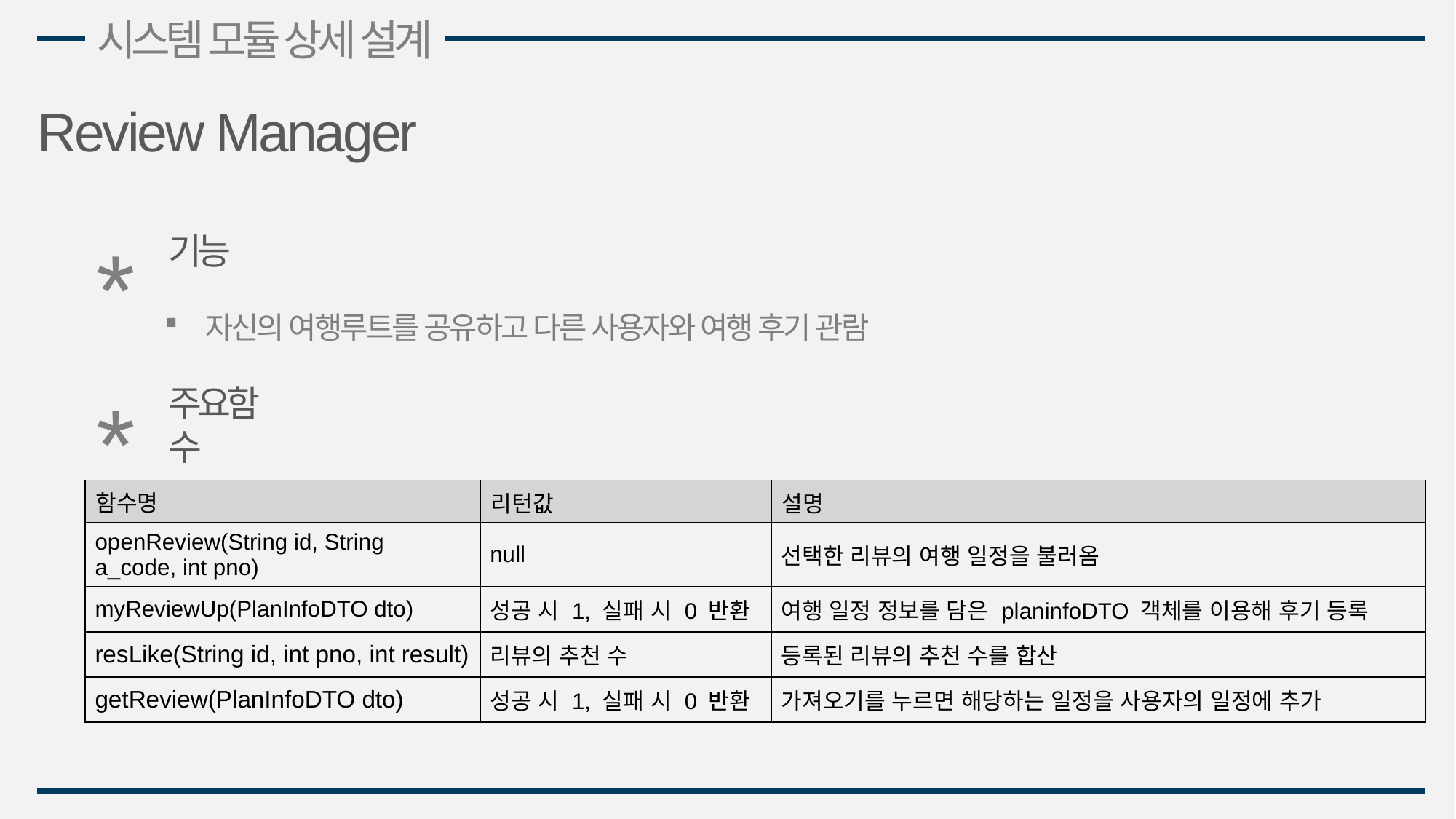

시스템 모듈 상세 설계
Review Manager
*
기능
자신의 여행루트를 공유하고 다른 사용자와 여행 후기 관람
*
주요함수
| 함수명 | 리턴값 | 설명 |
| --- | --- | --- |
| openReview(String id, String a\_code, int pno) | null | 선택한 리뷰의 여행 일정을 불러옴 |
| myReviewUp(PlanInfoDTO dto) | 성공 시 1, 실패 시 0 반환 | 여행 일정 정보를 담은 planinfoDTO 객체를 이용해 후기 등록 |
| resLike(String id, int pno, int result) | 리뷰의 추천 수 | 등록된 리뷰의 추천 수를 합산 |
| getReview(PlanInfoDTO dto) | 성공 시 1, 실패 시 0 반환 | 가져오기를 누르면 해당하는 일정을 사용자의 일정에 추가 |